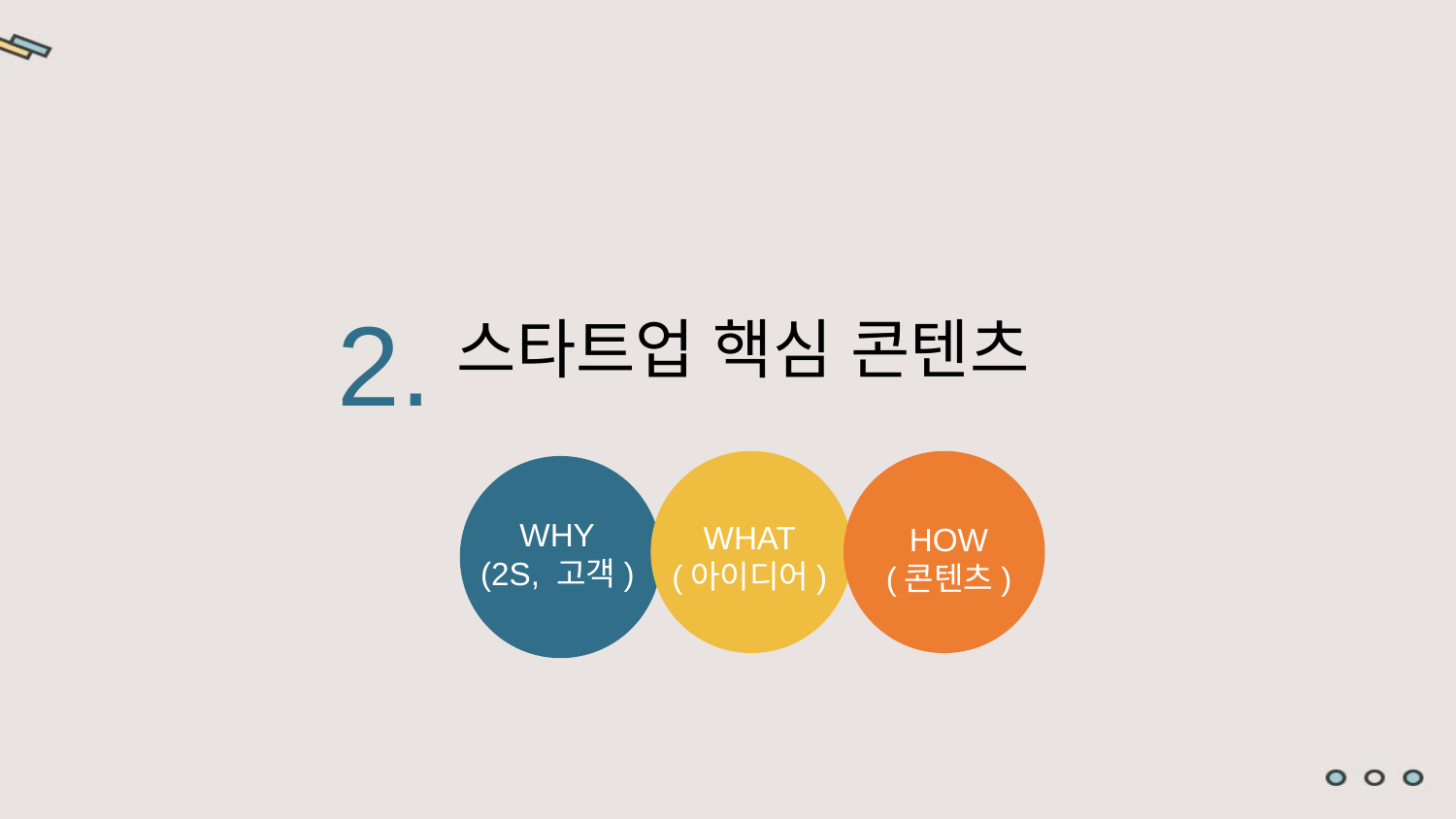

2.
스타트업 핵심 콘텐츠

WHY
(2S, 고객)
WHAT
(아이디어)
HOW
(콘텐츠)